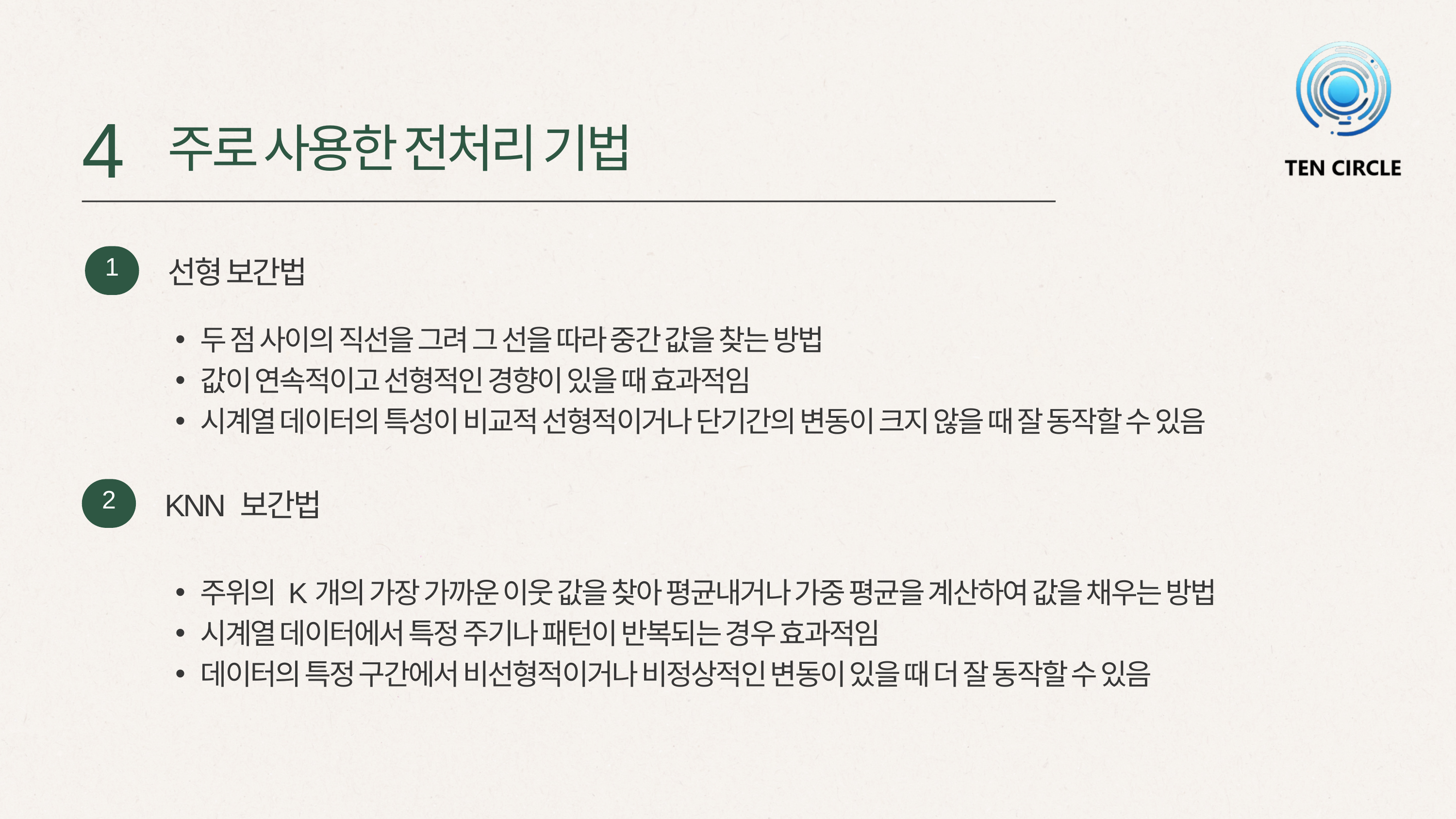

4
주로 사용한 전처리 기법

1
선형 보간법
두 점 사이의 직선을 그려 그 선을 따라 중간 값을 찾는 방법
값이 연속적이고 선형적인 경향이 있을 때 효과적임
시계열 데이터의 특성이 비교적 선형적이거나 단기간의 변동이 크지 않을 때 잘 동작할 수 있음

2
KNN 보간법
주위의 K개의 가장 가까운 이웃 값을 찾아 평균내거나 가중 평균을 계산하여 값을 채우는 방법
시계열 데이터에서 특정 주기나 패턴이 반복되는 경우 효과적임
데이터의 특정 구간에서 비선형적이거나 비정상적인 변동이 있을 때 더 잘 동작할 수 있음